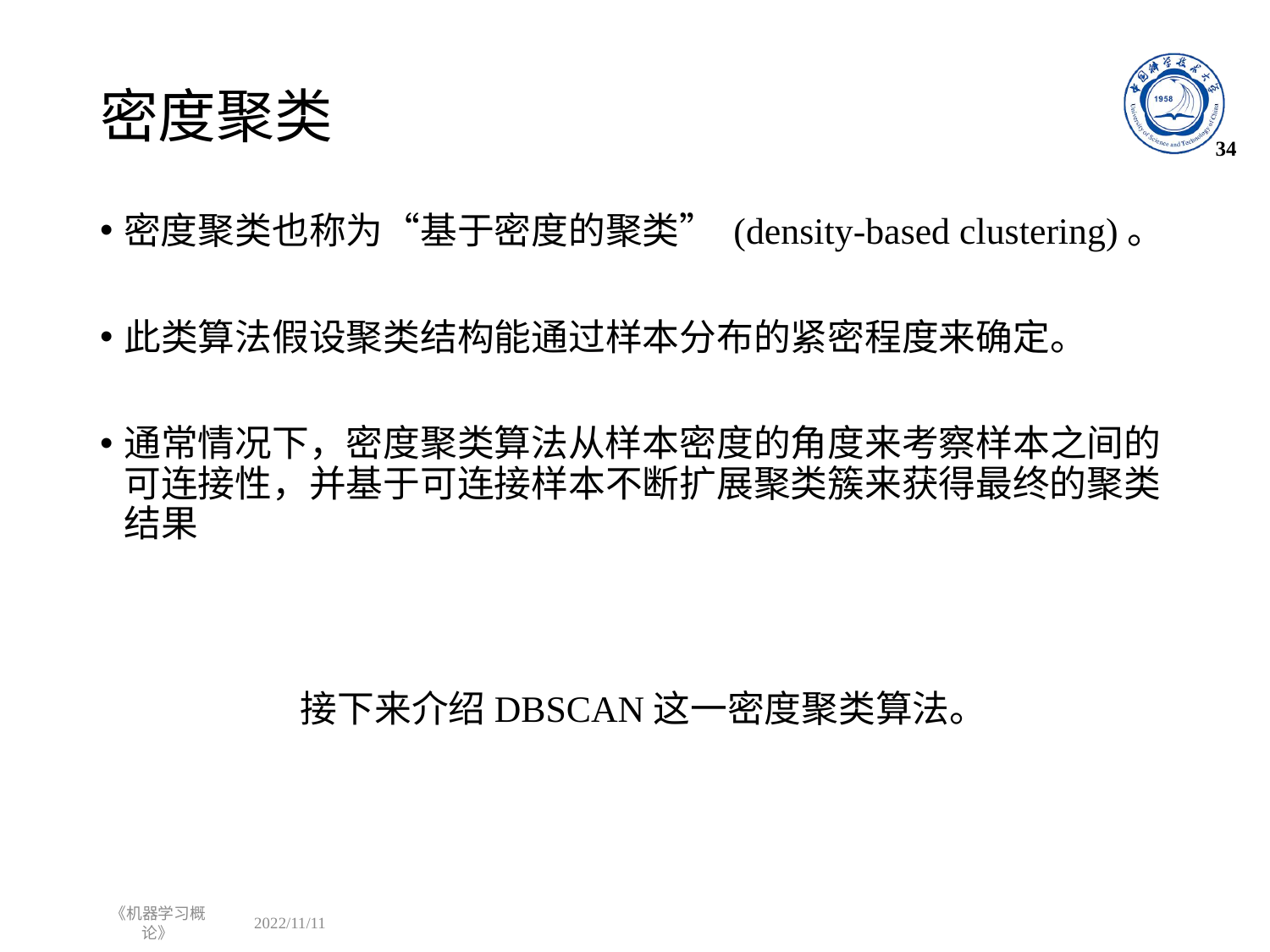

# 密度聚类
34
密度聚类也称为“基于密度的聚类” (density-based clustering)。

此类算法假设聚类结构能通过样本分布的紧密程度来确定。

通常情况下，密度聚类算法从样本密度的角度来考察样本之间的可连接性，并基于可连接样本不断扩展聚类簇来获得最终的聚类结果

 接下来介绍DBSCAN这一密度聚类算法。
《机器学习概论》
2022/11/11